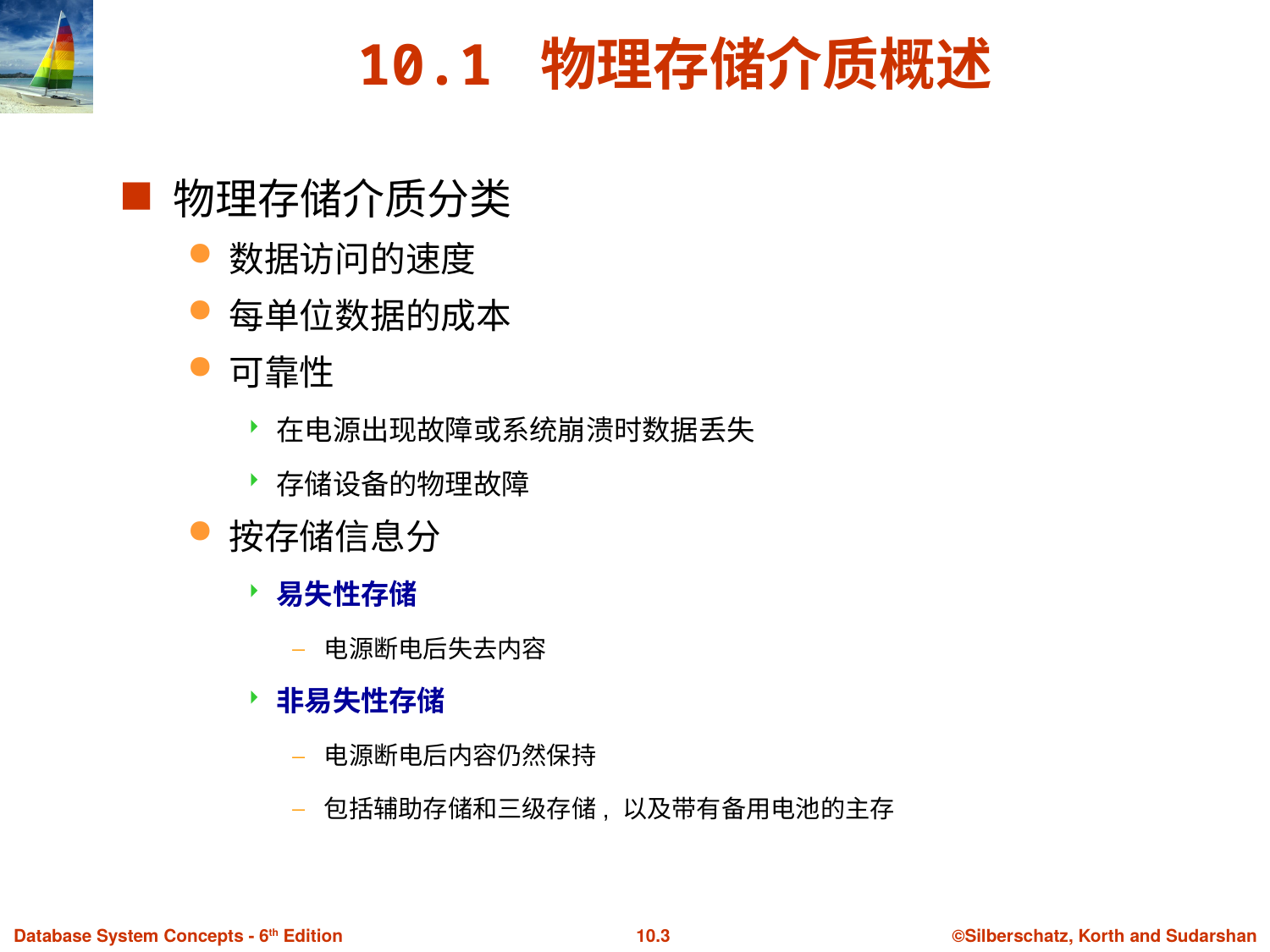

# 10.1 物理存储介质概述
物理存储介质分类
数据访问的速度
每单位数据的成本
可靠性
在电源出现故障或系统崩溃时数据丢失
存储设备的物理故障
按存储信息分
易失性存储
电源断电后失去内容
非易失性存储
电源断电后内容仍然保持
包括辅助存储和三级存储, 以及带有备用电池的主存